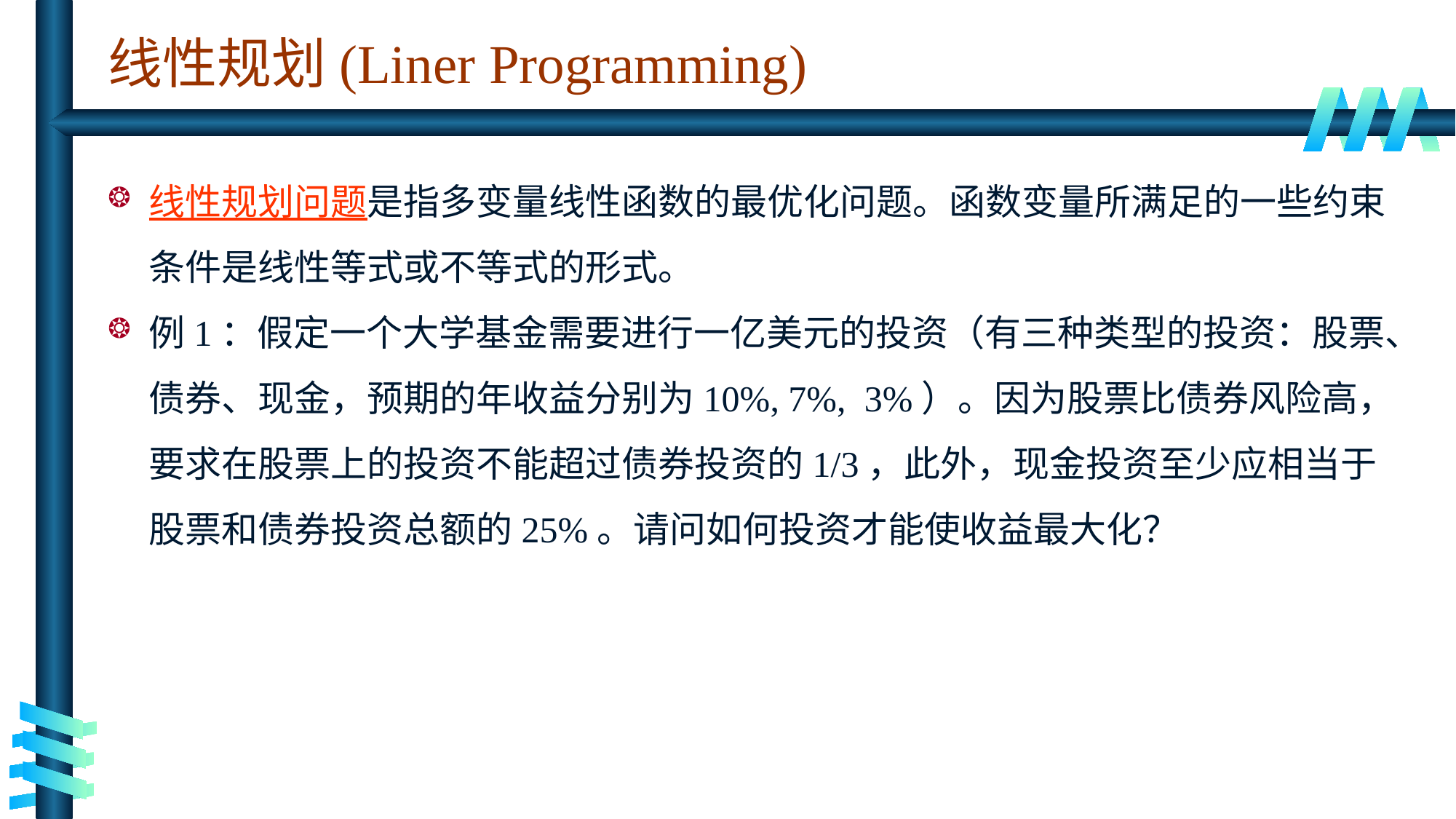

# 线性规划(Liner Programming)
线性规划问题是指多变量线性函数的最优化问题。函数变量所满足的一些约束条件是线性等式或不等式的形式。
例1：假定一个大学基金需要进行一亿美元的投资（有三种类型的投资：股票、债券、现金，预期的年收益分别为10%, 7%,  3%）。因为股票比债券风险高，要求在股票上的投资不能超过债券投资的1/3，此外，现金投资至少应相当于股票和债券投资总额的25%。请问如何投资才能使收益最大化？